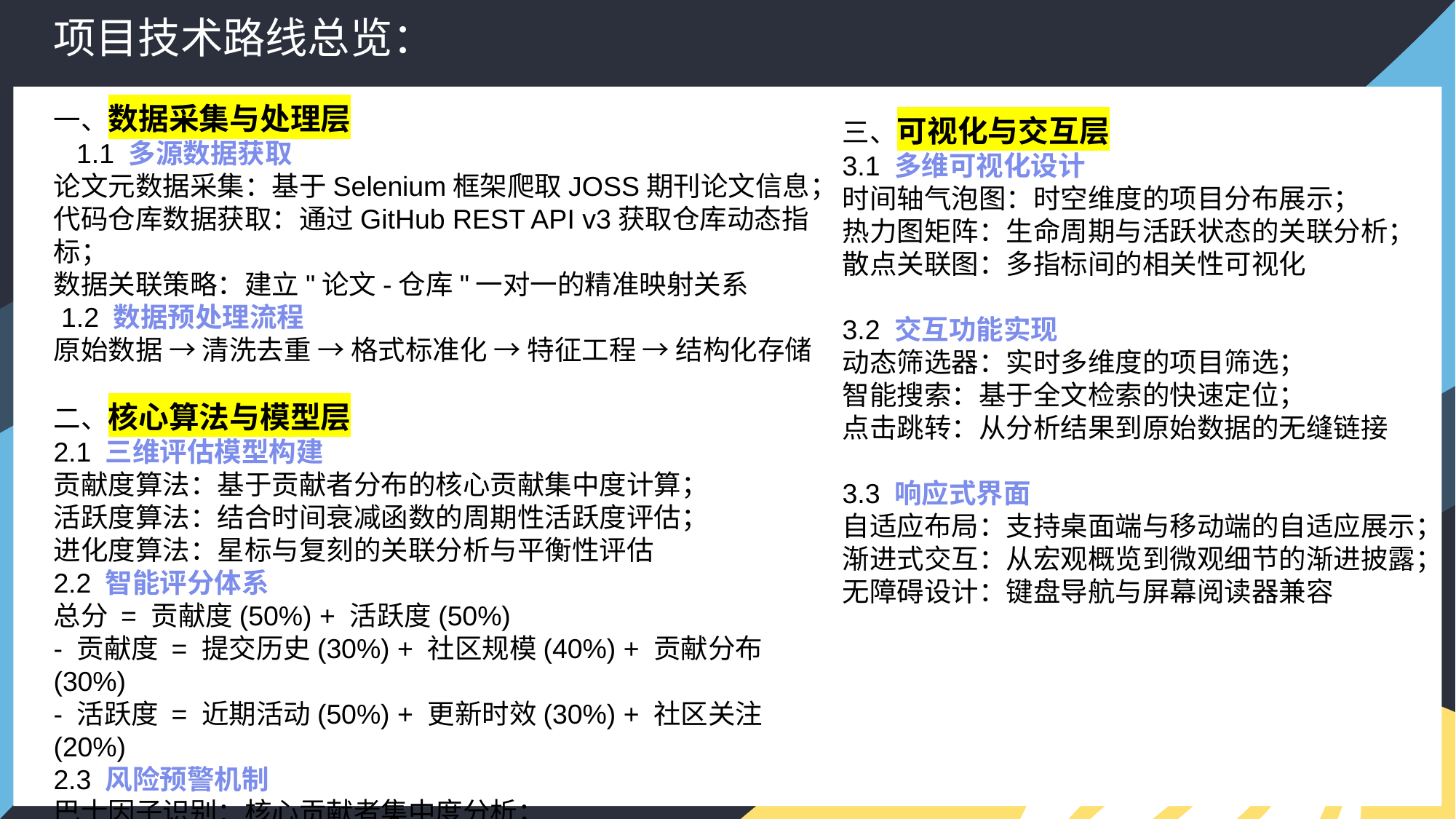

项目技术路线总览：
一、数据采集与处理层
   1.1 多源数据获取
论文元数据采集：基于Selenium框架爬取JOSS期刊论文信息；
代码仓库数据获取：通过GitHub REST API v3获取仓库动态指标；
数据关联策略：建立"论文-仓库"一对一的精准映射关系
 1.2 数据预处理流程
原始数据 → 清洗去重 → 格式标准化 → 特征工程 → 结构化存储

二、核心算法与模型层
2.1 三维评估模型构建
贡献度算法：基于贡献者分布的核心贡献集中度计算；
活跃度算法：结合时间衰减函数的周期性活跃度评估；
进化度算法：星标与复刻的关联分析与平衡性评估
2.2 智能评分体系
总分 = 贡献度(50%) + 活跃度(50%)
- 贡献度 = 提交历史(30%) + 社区规模(40%) + 贡献分布(30%)
- 活跃度 = 近期活动(50%) + 更新时效(30%) + 社区关注(20%)
2.3 风险预警机制
巴士因子识别：核心贡献者集中度分析；
僵尸化预测：基于活跃度衰减趋势的早期预警；
社区健康诊断：协作网络的结构脆弱性评估
三、可视化与交互层
3.1 多维可视化设计
时间轴气泡图：时空维度的项目分布展示；
热力图矩阵：生命周期与活跃状态的关联分析；
散点关联图：多指标间的相关性可视化

3.2 交互功能实现
动态筛选器：实时多维度的项目筛选；
智能搜索：基于全文检索的快速定位；
点击跳转：从分析结果到原始数据的无缝链接

3.3 响应式界面
自适应布局：支持桌面端与移动端的自适应展示；
渐进式交互：从宏观概览到微观细节的渐进披露；
无障碍设计：键盘导航与屏幕阅读器兼容